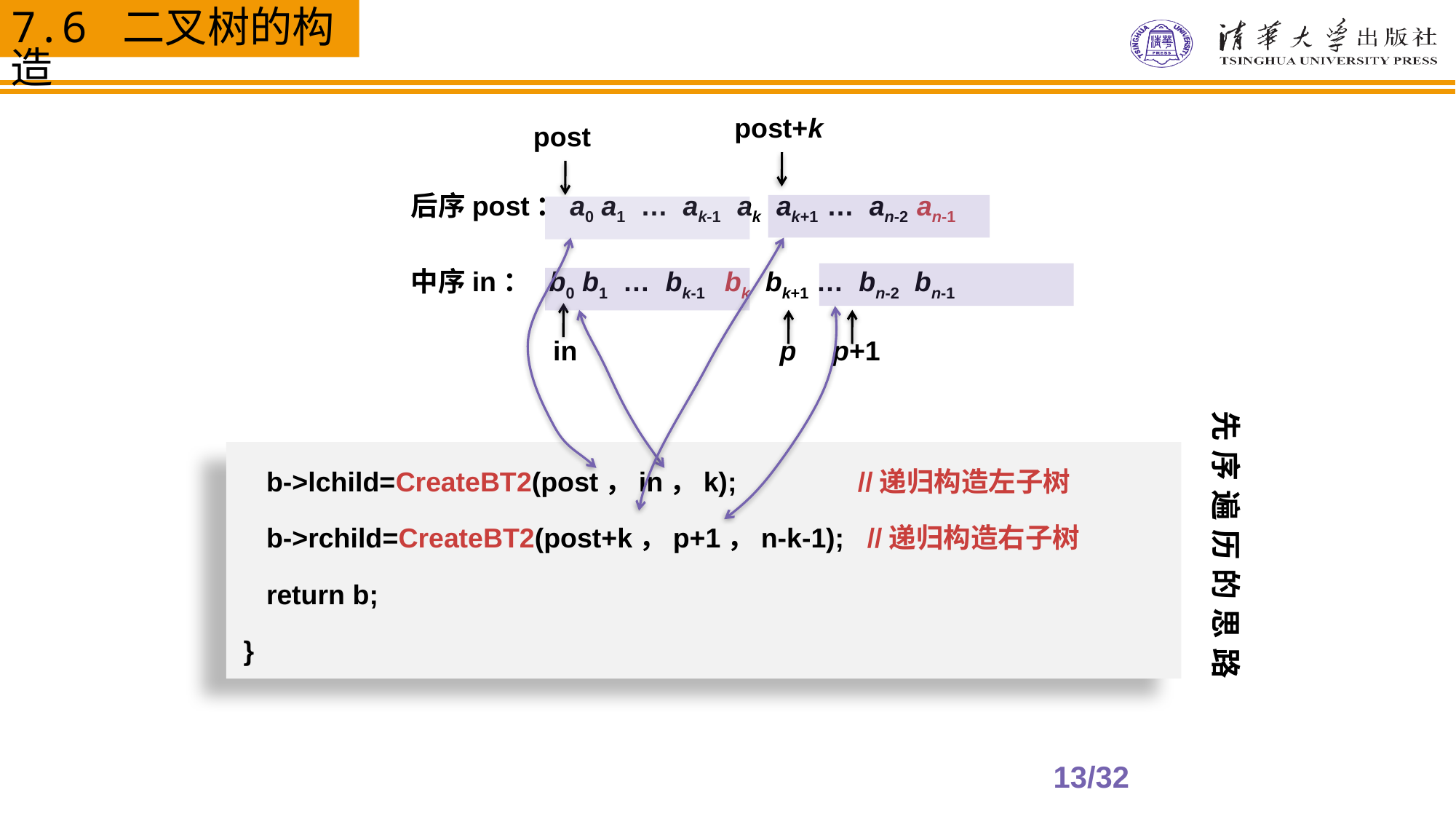

post+k
post
后序post：a0 a1  …  ak-1   ak  ak+1  …  an-2  an-1

中序in：  b0 b1  …  bk-1   bk  bk+1 …  bn-2  bn-1

in
p
p+1
先序遍历的思路
   b->lchild=CreateBT2(post，in，k);	         //递归构造左子树
   b->rchild=CreateBT2(post+k，p+1，n-k-1);   //递归构造右子树
   return b;
}
13/32